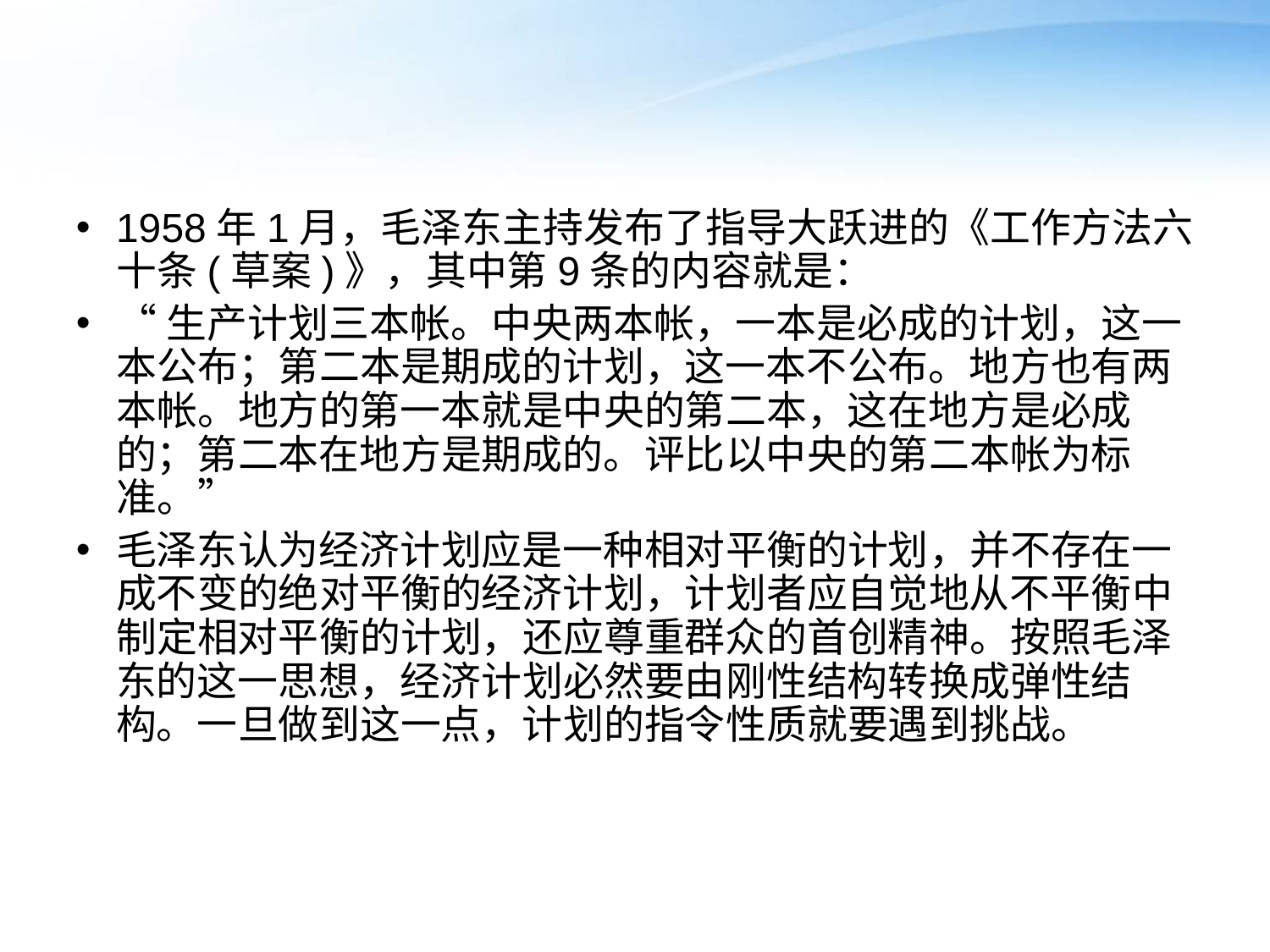

#
1958年1月，毛泽东主持发布了指导大跃进的《工作方法六十条(草案)》，其中第9条的内容就是：
“生产计划三本帐。中央两本帐，一本是必成的计划，这一本公布；第二本是期成的计划，这一本不公布。地方也有两本帐。地方的第一本就是中央的第二本，这在地方是必成的；第二本在地方是期成的。评比以中央的第二本帐为标准。”
毛泽东认为经济计划应是一种相对平衡的计划，并不存在一成不变的绝对平衡的经济计划，计划者应自觉地从不平衡中制定相对平衡的计划，还应尊重群众的首创精神。按照毛泽东的这一思想，经济计划必然要由刚性结构转换成弹性结构。一旦做到这一点，计划的指令性质就要遇到挑战。